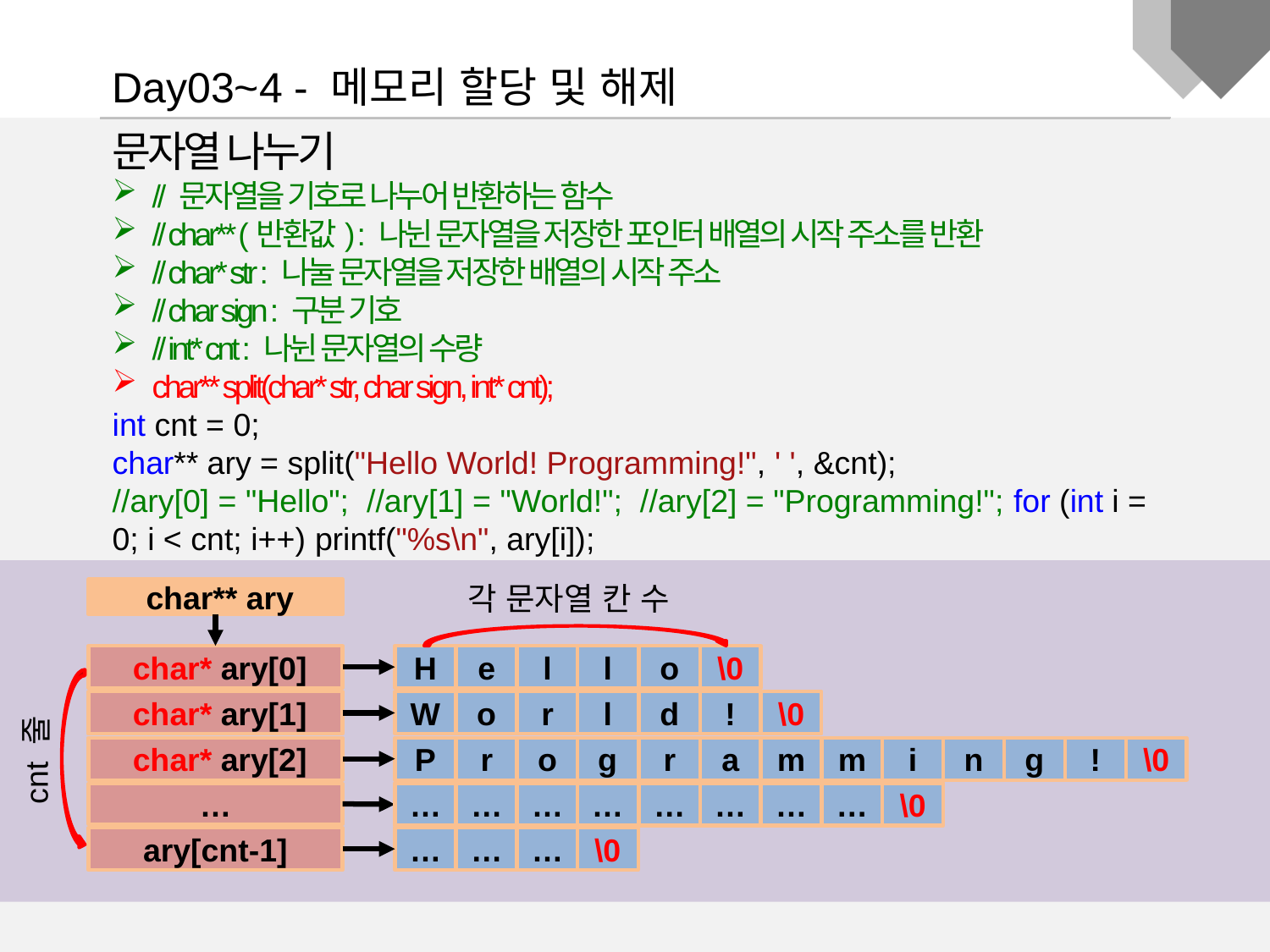

Day03~4 - 메모리 할당 및 해제
문자열 나누기
// 문자열을 기호로 나누어 반환하는 함수
// char** (반환값) : 나뉜 문자열을 저장한 포인터 배열의 시작 주소를 반환
// char* str : 나눌 문자열을 저장한 배열의 시작 주소
// char sign : 구분 기호
// int* cnt : 나뉜 문자열의 수량
char** split(char* str, char sign, int* cnt);
int cnt = 0;
char** ary = split("Hello World! Programming!", ' ', &cnt);
//ary[0] = "Hello";  //ary[1] = "World!";  //ary[2] = "Programming!"; for (int i = 0; i < cnt; i++) printf("%s\n", ary[i]);

 char** ary
각 문자열 칸 수

 char* ary[0]
H
e
l
l
o
\0
 char* ary[1]
W
o
r
l
d
!
\0
 char* ary[2]
P
r
o
g
r
a
m
m
i
n
g
!
\0
cnt 줄

…
…
…
…
…
…
…
…
\0
…
ary[cnt-1]
…
…
…
\0